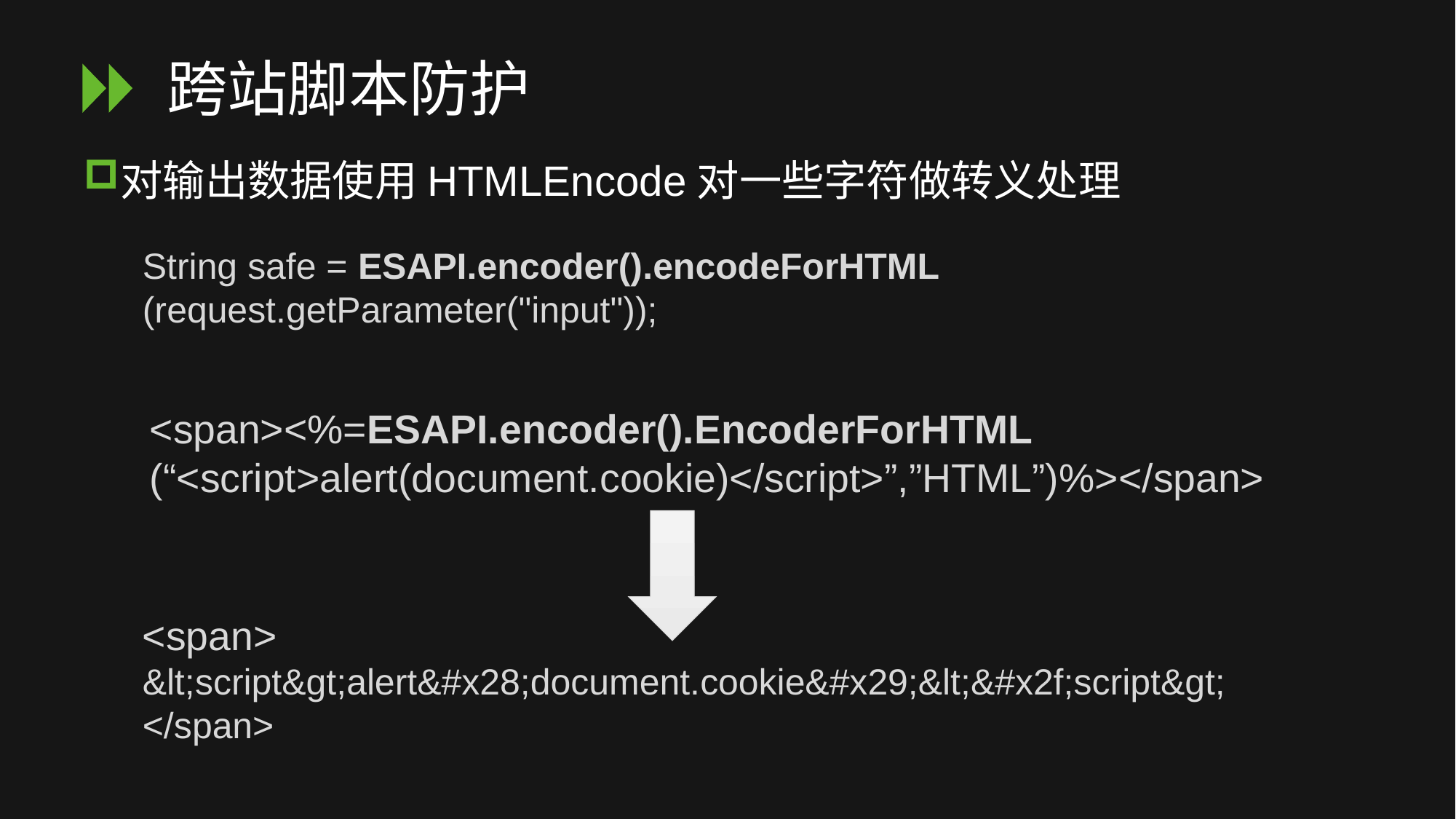

# 跨站脚本防护
对输出数据使用HTMLEncode对一些字符做转义处理
String safe = ESAPI.encoder().encodeForHTML
(request.getParameter("input"));
<span><%=ESAPI.encoder().EncoderForHTML
(“<script>alert(document.cookie)</script>”,”HTML”)%></span>

<span> &lt;script&gt;alert&#x28;document.cookie&#x29;&lt;&#x2f;script&gt; </span>